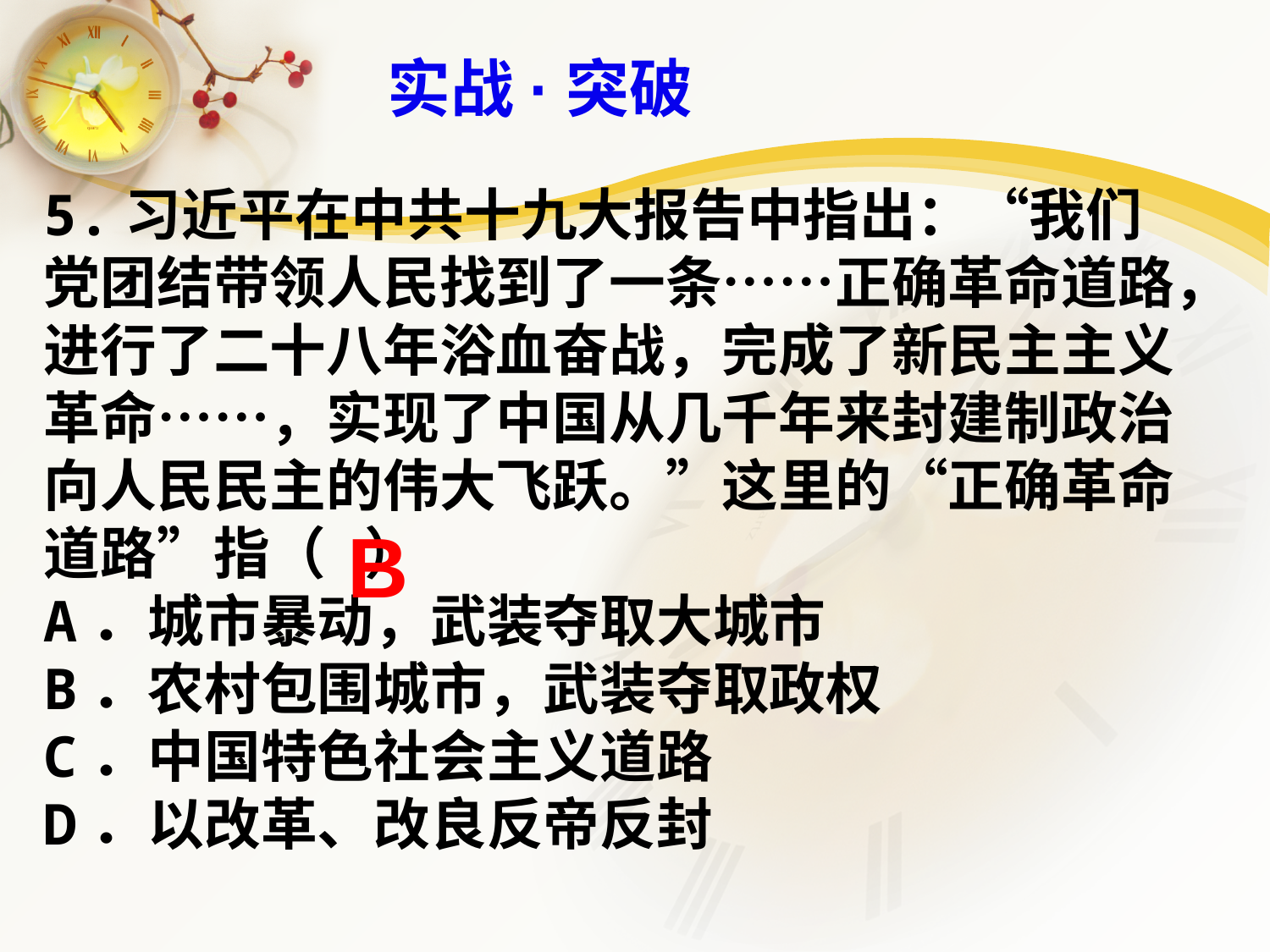

实战·突破
5.习近平在中共十九大报告中指出：“我们党团结带领人民找到了一条……正确革命道路，进行了二十八年浴血奋战，完成了新民主主义革命……，实现了中国从几千年来封建制政治向人民民主的伟大飞跃。”这里的“正确革命道路”指（   ）
A．城市暴动，武装夺取大城市
B．农村包围城市，武装夺取政权
C．中国特色社会主义道路
D．以改革、改良反帝反封
B